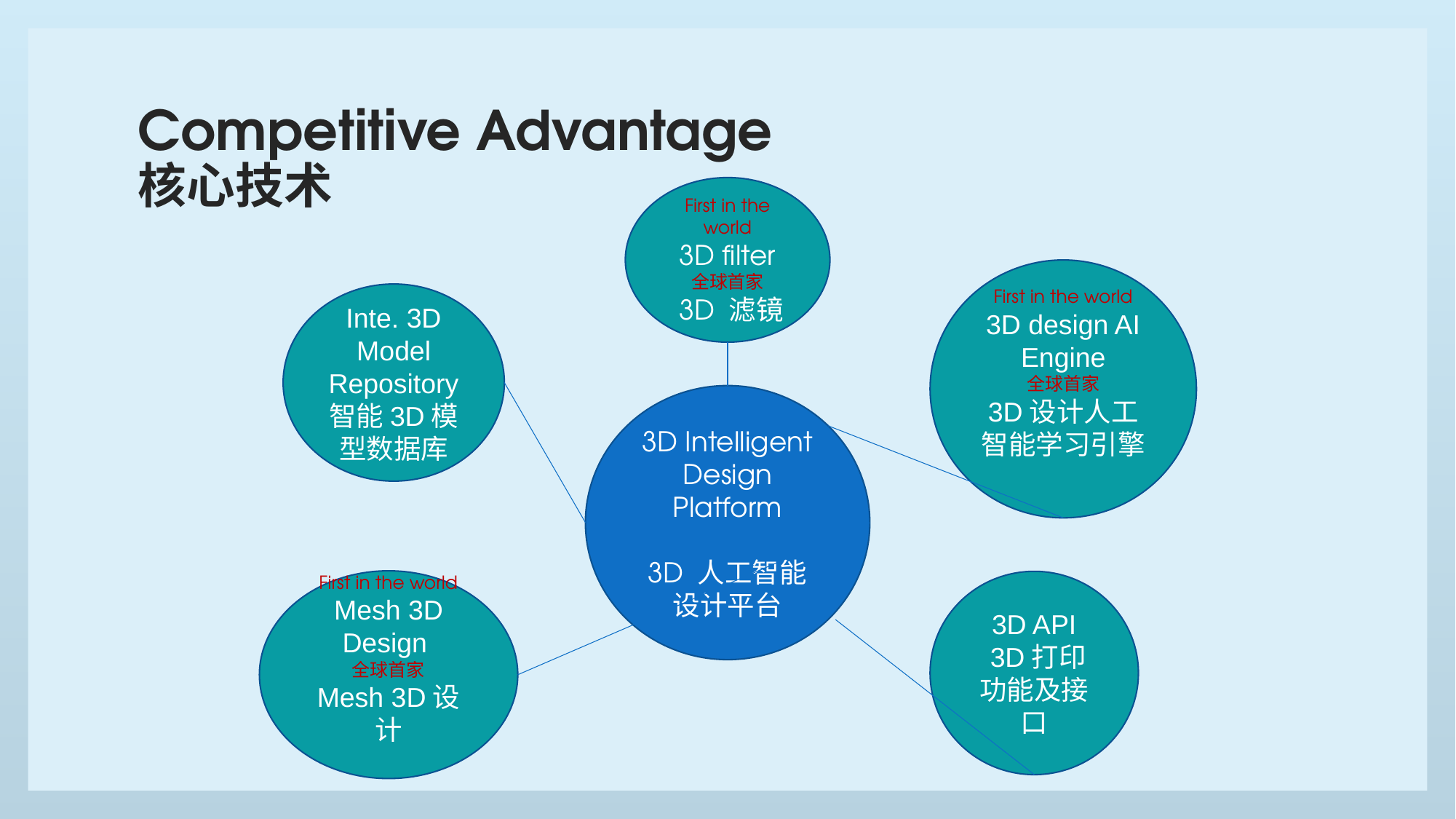

# Competitive Advantage 核心技术
First in the world
3D filter
全球首家
 3D 滤镜
First in the world
3D design AI Engine
全球首家
3D设计人工智能学习引擎

Inte. 3D Model Repository
智能3D模型数据库
3D Intelligent Design Platform

3D 人工智能设计平台
First in the world
Mesh 3D Design
全球首家
Mesh 3D设计

3D API
 3D打印功能及接口